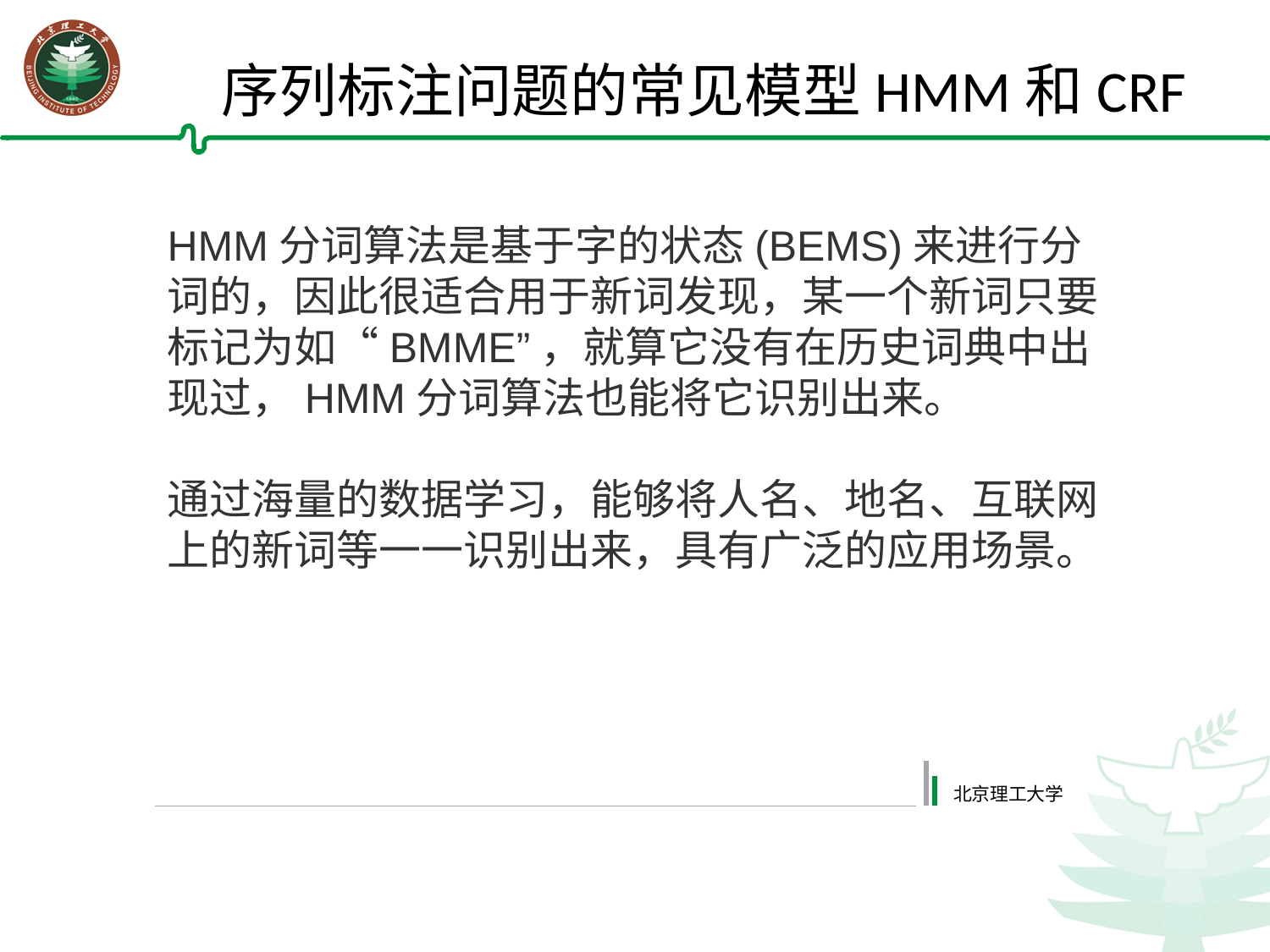

序列标注问题的常见模型HMM和CRF
HMM分词算法是基于字的状态(BEMS)来进行分词的，因此很适合用于新词发现，某一个新词只要标记为如“BMME”，就算它没有在历史词典中出现过，HMM分词算法也能将它识别出来。

通过海量的数据学习，能够将人名、地名、互联网上的新词等一一识别出来，具有广泛的应用场景。

北京理工大学